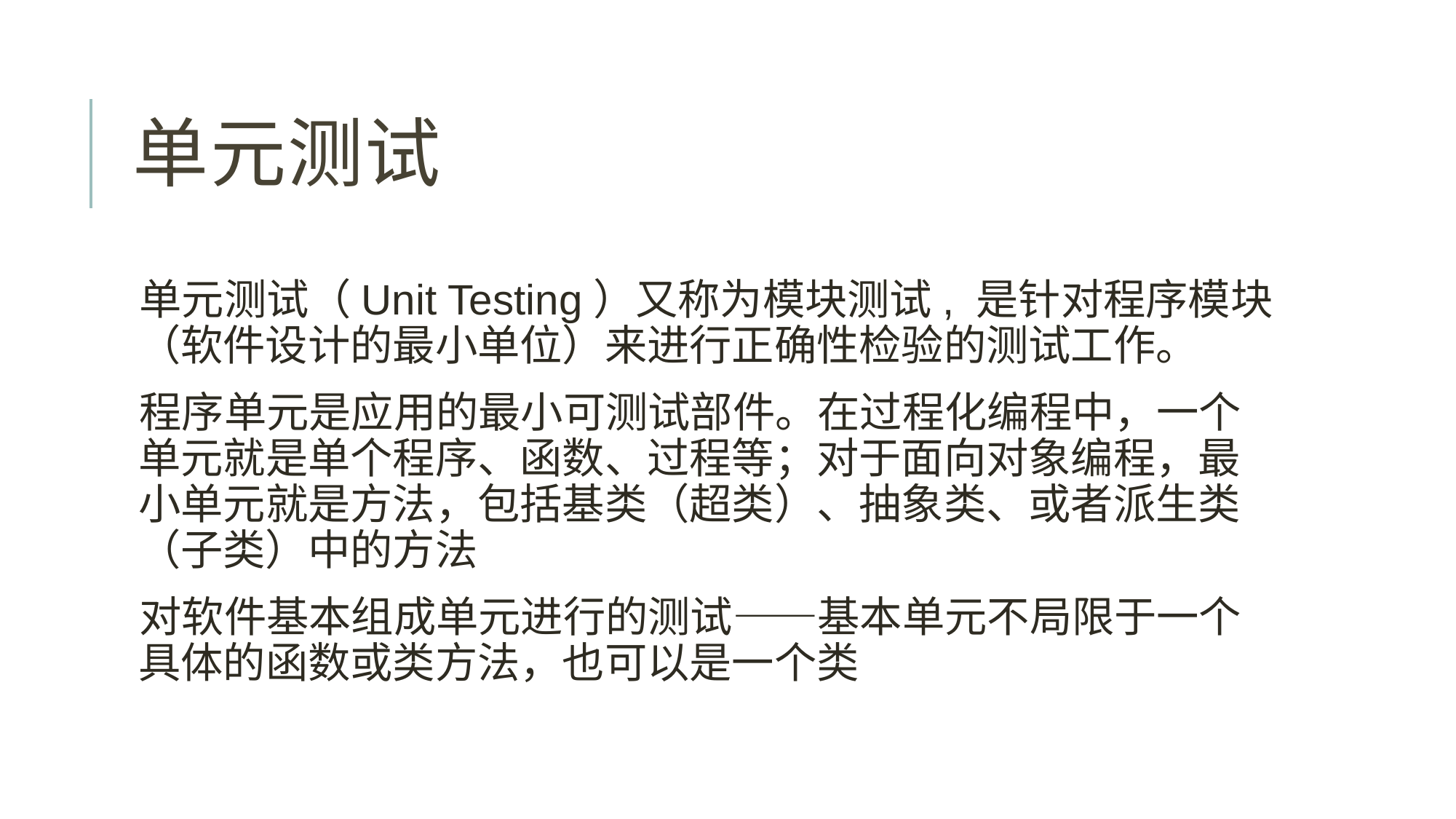

# 单元测试
单元测试（Unit Testing）又称为模块测试, 是针对程序模块（软件设计的最小单位）来进行正确性检验的测试工作。
程序单元是应用的最小可测试部件。在过程化编程中，一个单元就是单个程序、函数、过程等；对于面向对象编程，最小单元就是方法，包括基类（超类）、抽象类、或者派生类（子类）中的方法
对软件基本组成单元进行的测试——基本单元不局限于一个具体的函数或类方法，也可以是一个类